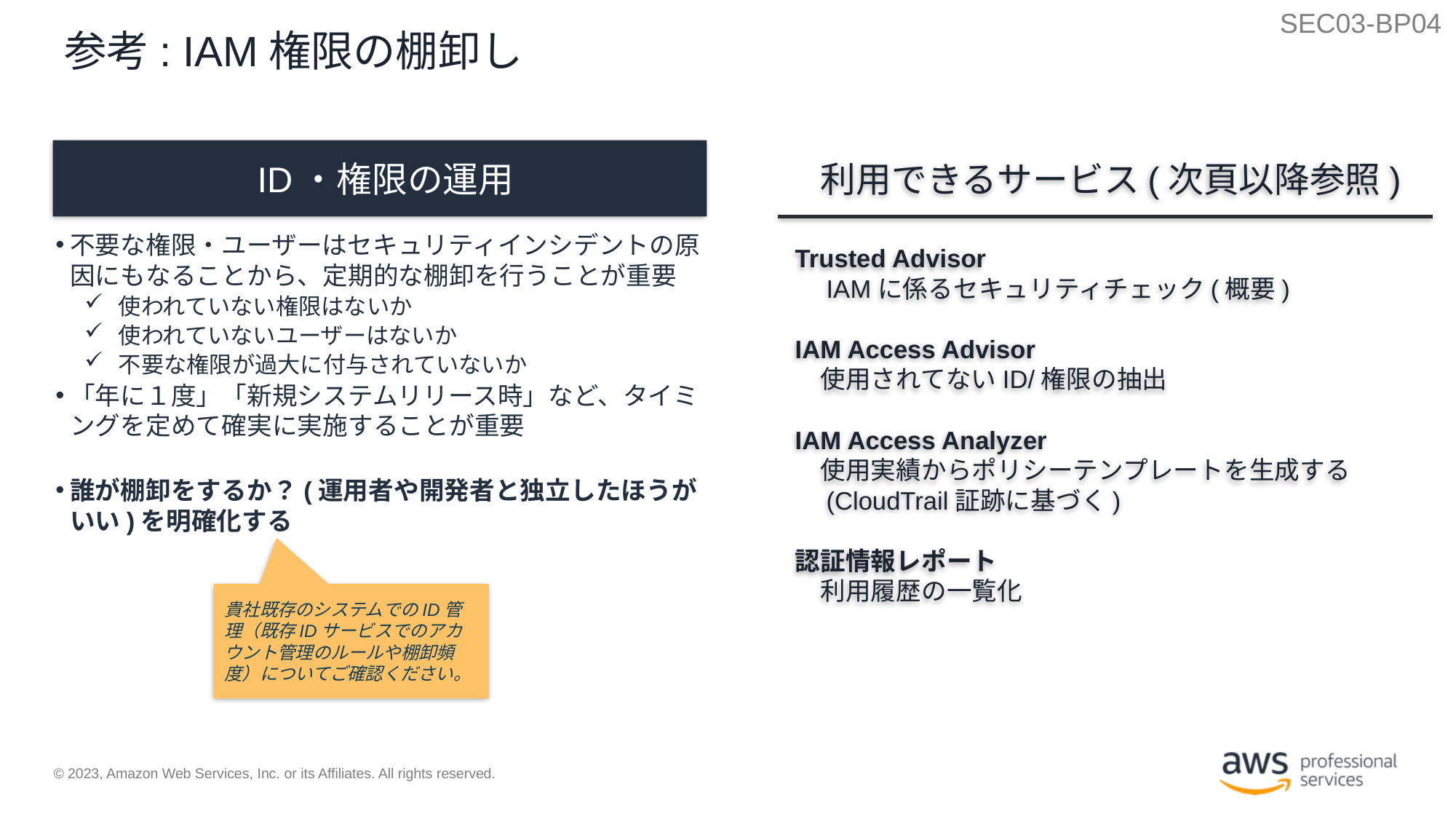

SEC03-BP04
# 参考: IAM権限の棚卸し
ID・権限の運用
利用できるサービス(次頁以降参照)
Trusted Advisor
　IAMに係るセキュリティチェック(概要)

IAM Access Advisor
　使用されてないID/権限の抽出

IAM Access Analyzer
　使用実績からポリシーテンプレートを生成する
　(CloudTrail証跡に基づく)

認証情報レポート
　利用履歴の一覧化
不要な権限・ユーザーはセキュリティインシデントの原因にもなることから、定期的な棚卸を行うことが重要
使われていない権限はないか
使われていないユーザーはないか
不要な権限が過大に付与されていないか
「年に１度」「新規システムリリース時」など、タイミングを定めて確実に実施することが重要

誰が棚卸をするか？(運用者や開発者と独立したほうがいい)を明確化する
貴社既存のシステムでのID管理（既存IDサービスでのアカウント管理のルールや棚卸頻度）についてご確認ください。